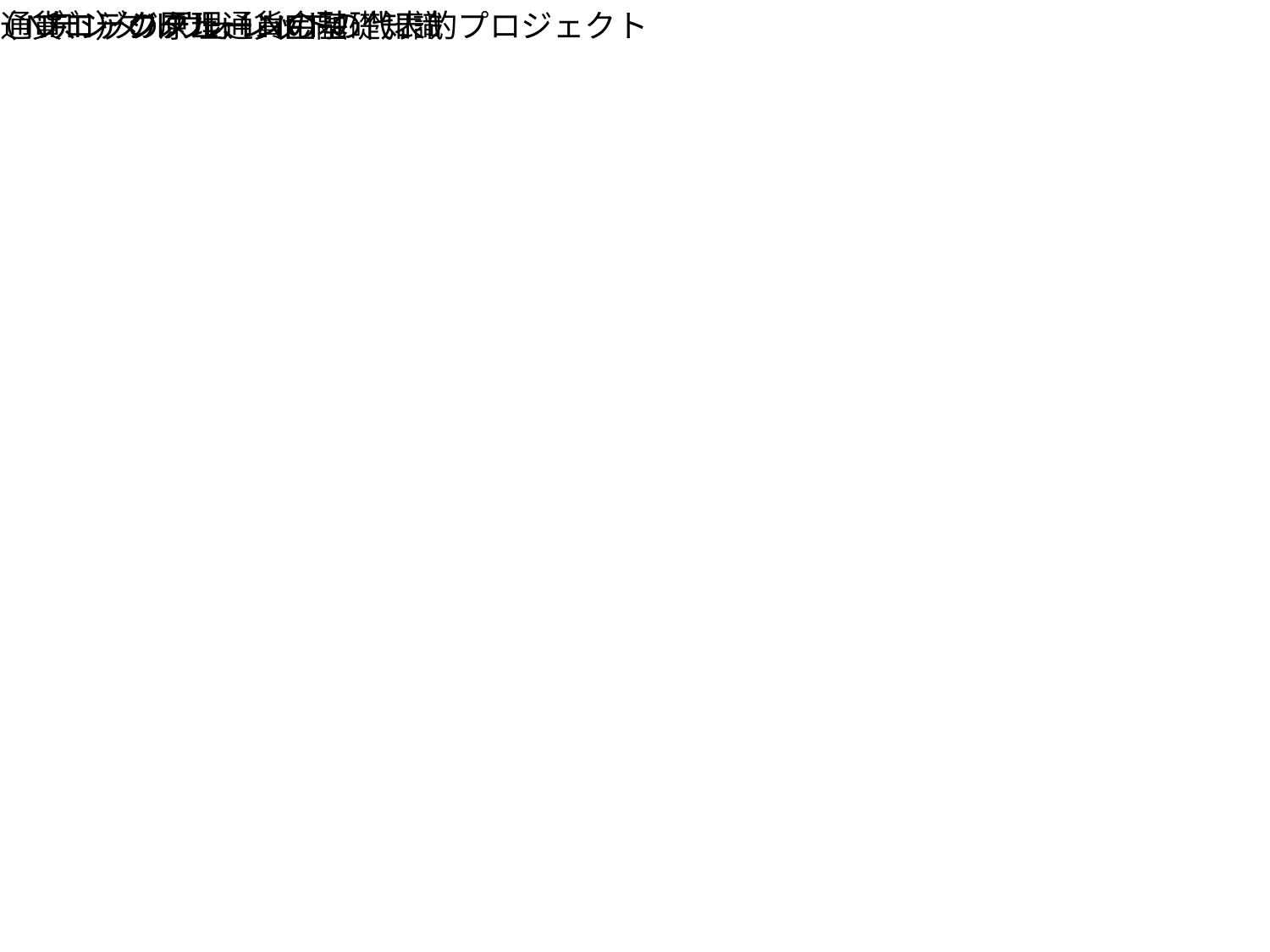

暗号通貨、デジタル通貨の基礎知識
非代替性トークン（NFT）の原理、NFTの代表的プロジェクト
デジタルウォレット
ブロックチェーン金融